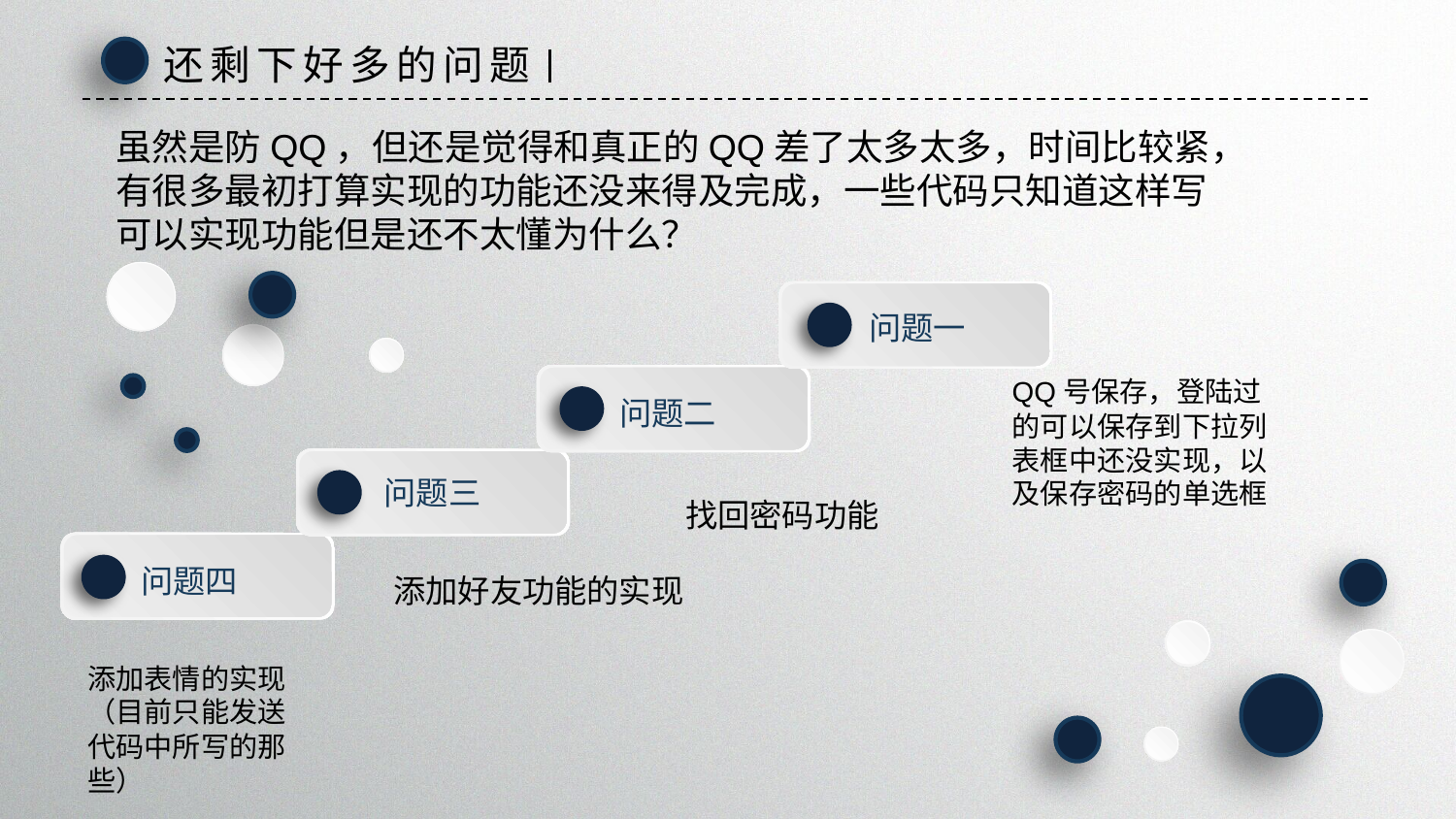

还剩下好多的问题

虽然是防QQ，但还是觉得和真正的QQ差了太多太多，时间比较紧，
有很多最初打算实现的功能还没来得及完成，一些代码只知道这样写
可以实现功能但是还不太懂为什么？

问题一

QQ号保存，登陆过的可以保存到下拉列表框中还没实现，以及保存密码的单选框

问题二

问题三
找回密码功能

问题四

添加好友功能的实现

添加表情的实现（目前只能发送代码中所写的那些）